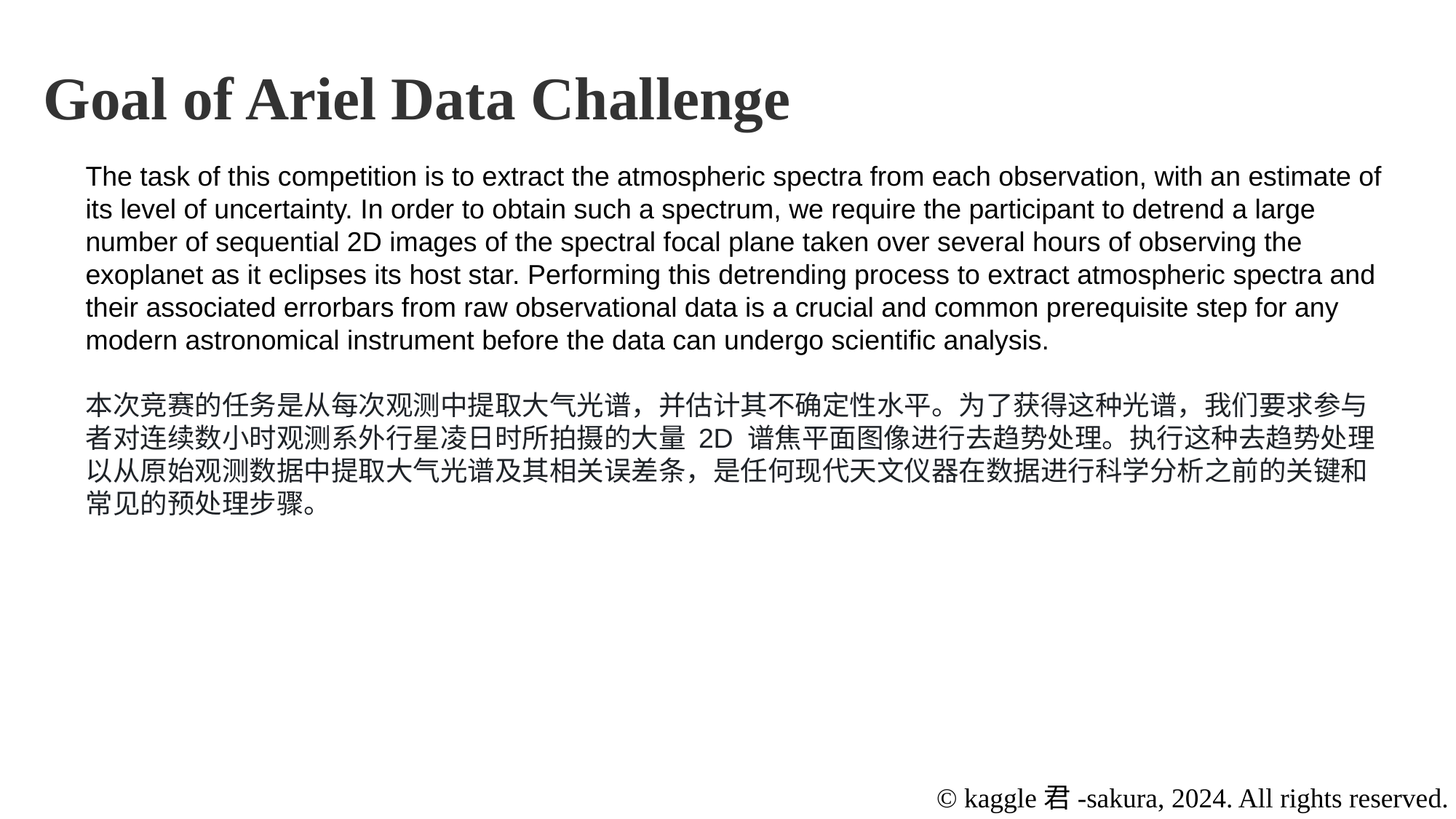

Goal of Ariel Data Challenge
The task of this competition is to extract the atmospheric spectra from each observation, with an estimate of its level of uncertainty. In order to obtain such a spectrum, we require the participant to detrend a large number of sequential 2D images of the spectral focal plane taken over several hours of observing the exoplanet as it eclipses its host star. Performing this detrending process to extract atmospheric spectra and their associated errorbars from raw observational data is a crucial and common prerequisite step for any modern astronomical instrument before the data can undergo scientific analysis.

本次竞赛的任务是从每次观测中提取大气光谱，并估计其不确定性水平。为了获得这种光谱，我们要求参与者对连续数小时观测系外行星凌日时所拍摄的大量 2D 谱焦平面图像进行去趋势处理。执行这种去趋势处理以从原始观测数据中提取大气光谱及其相关误差条，是任何现代天文仪器在数据进行科学分析之前的关键和常见的预处理步骤。
© kaggle君-sakura, 2024. All rights reserved.